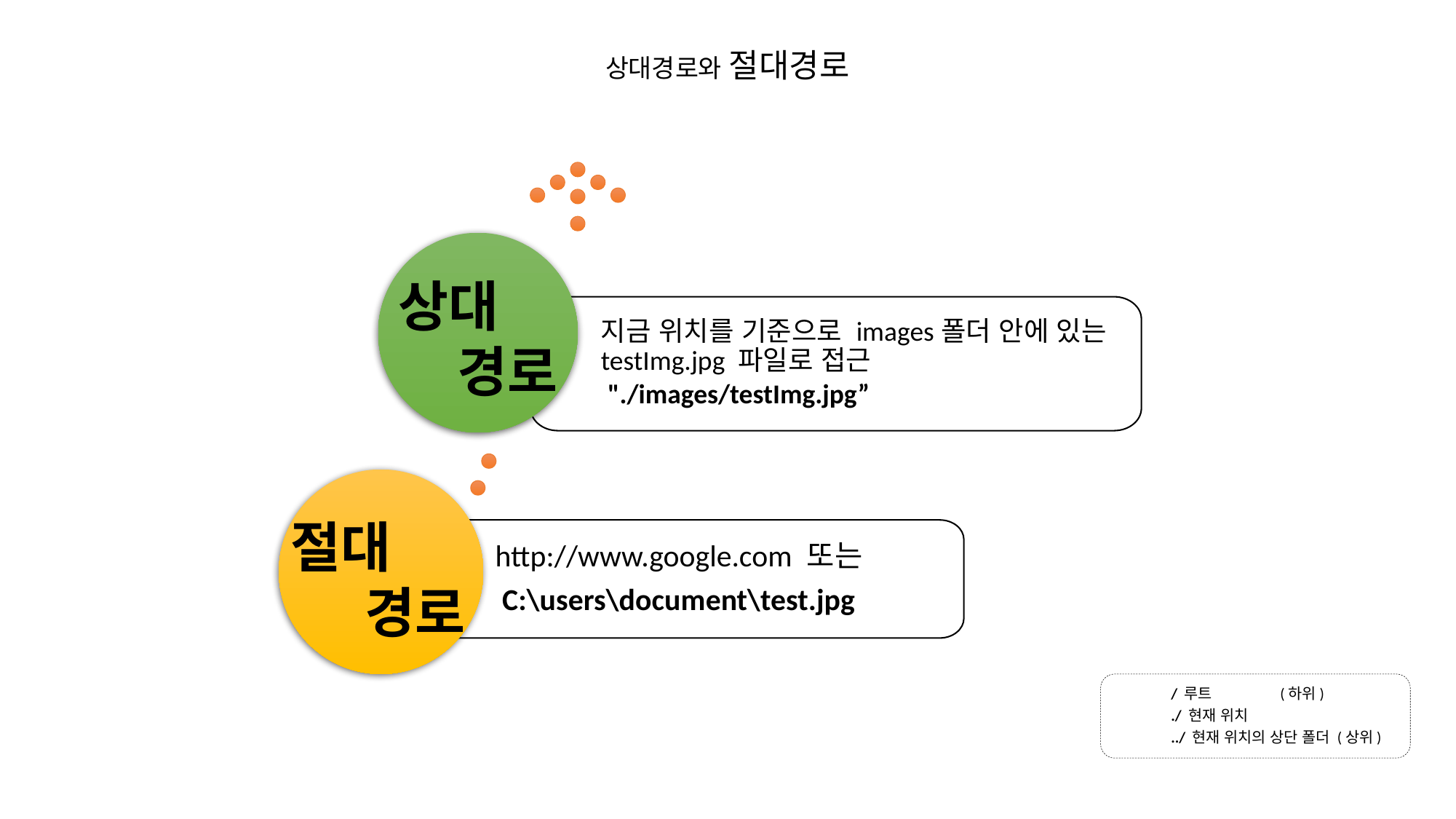

# 상대경로와 절대경로

상대
   경로
지금 위치를 기준으로 images폴더 안에 있는 testImg.jpg 파일로 접근
"./images/testImg.jpg”

절대
    경로
http://www.google.com 또는
 C:\users\document\test.jpg
/ 루트	(하위)
./ 현재 위치
../ 현재 위치의 상단 폴더 (상위)